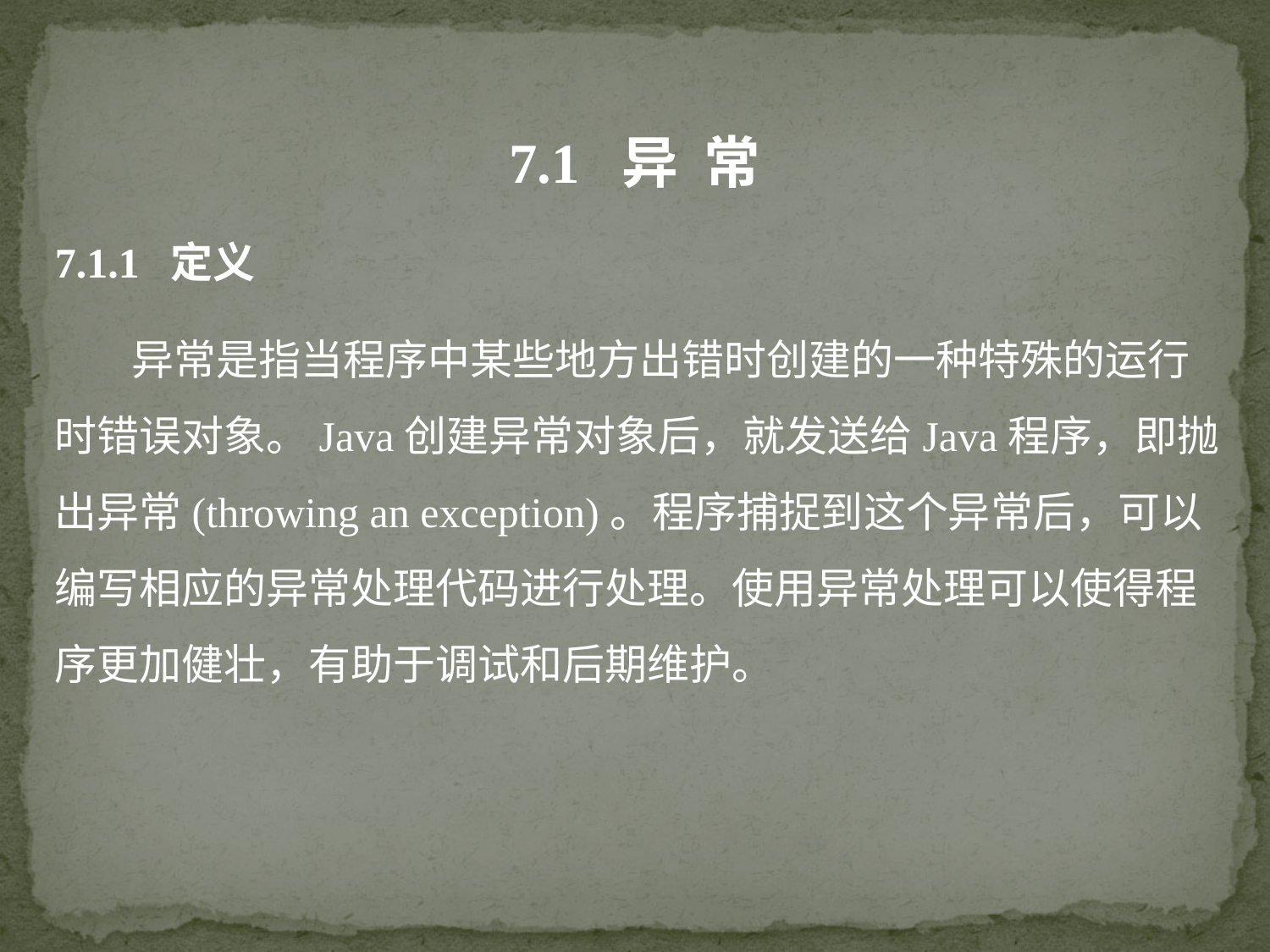

7.1  异  常
7.1.1  定义
       异常是指当程序中某些地方出错时创建的一种特殊的运行时错误对象。Java创建异常对象后，就发送给Java程序，即抛出异常(throwing an exception)。程序捕捉到这个异常后，可以编写相应的异常处理代码进行处理。使用异常处理可以使得程序更加健壮，有助于调试和后期维护。